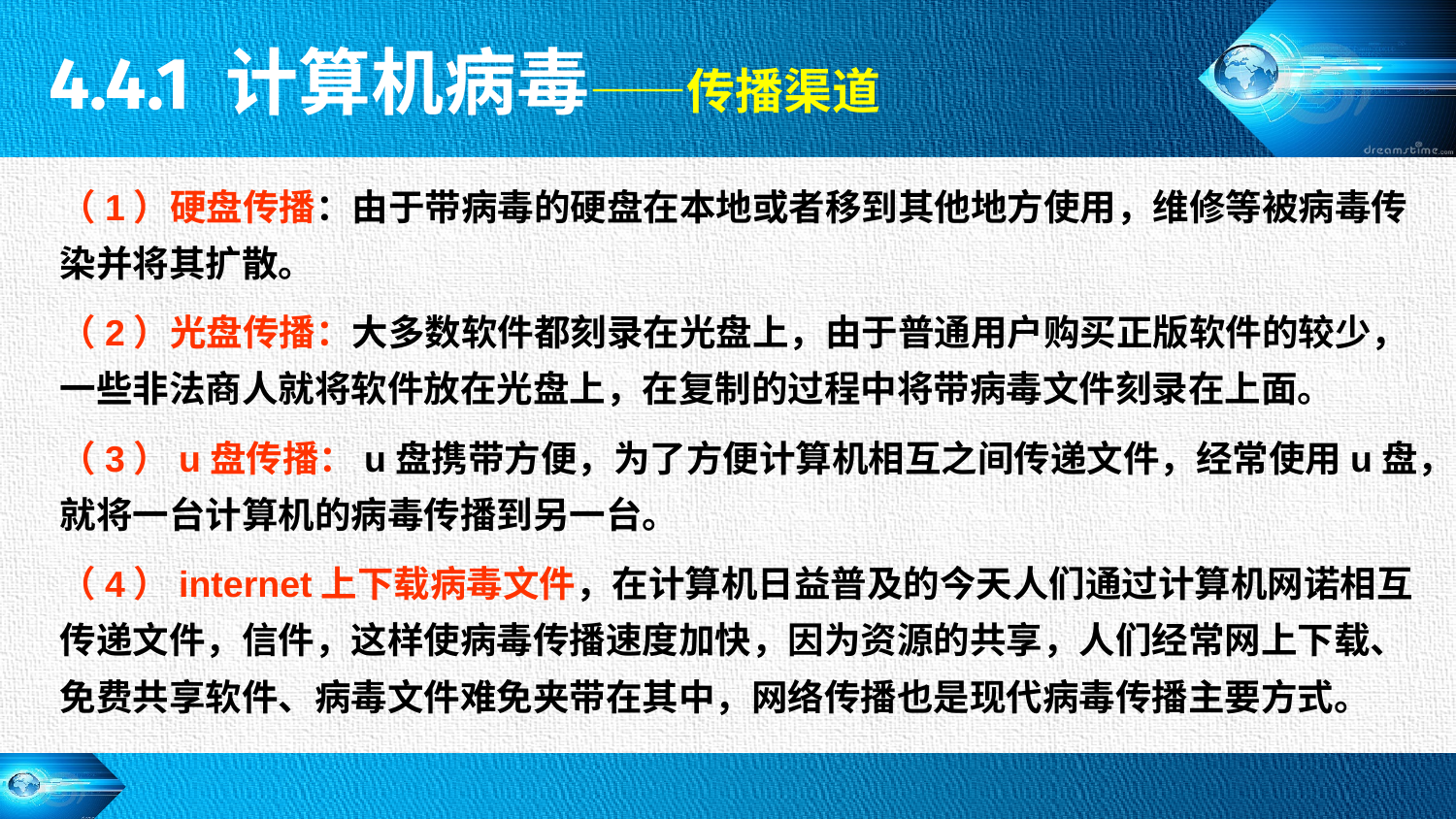

4.4.1 计算机病毒——传播渠道
（1）硬盘传播：由于带病毒的硬盘在本地或者移到其他地方使用，维修等被病毒传染并将其扩散。
（2）光盘传播：大多数软件都刻录在光盘上，由于普通用户购买正版软件的较少，一些非法商人就将软件放在光盘上，在复制的过程中将带病毒文件刻录在上面。
（3）u盘传播：u盘携带方便，为了方便计算机相互之间传递文件，经常使用u盘，就将一台计算机的病毒传播到另一台。
（4）internet上下载病毒文件，在计算机日益普及的今天人们通过计算机网诺相互传递文件，信件，这样使病毒传播速度加快，因为资源的共享，人们经常网上下载、免费共享软件、病毒文件难免夹带在其中，网络传播也是现代病毒传播主要方式。